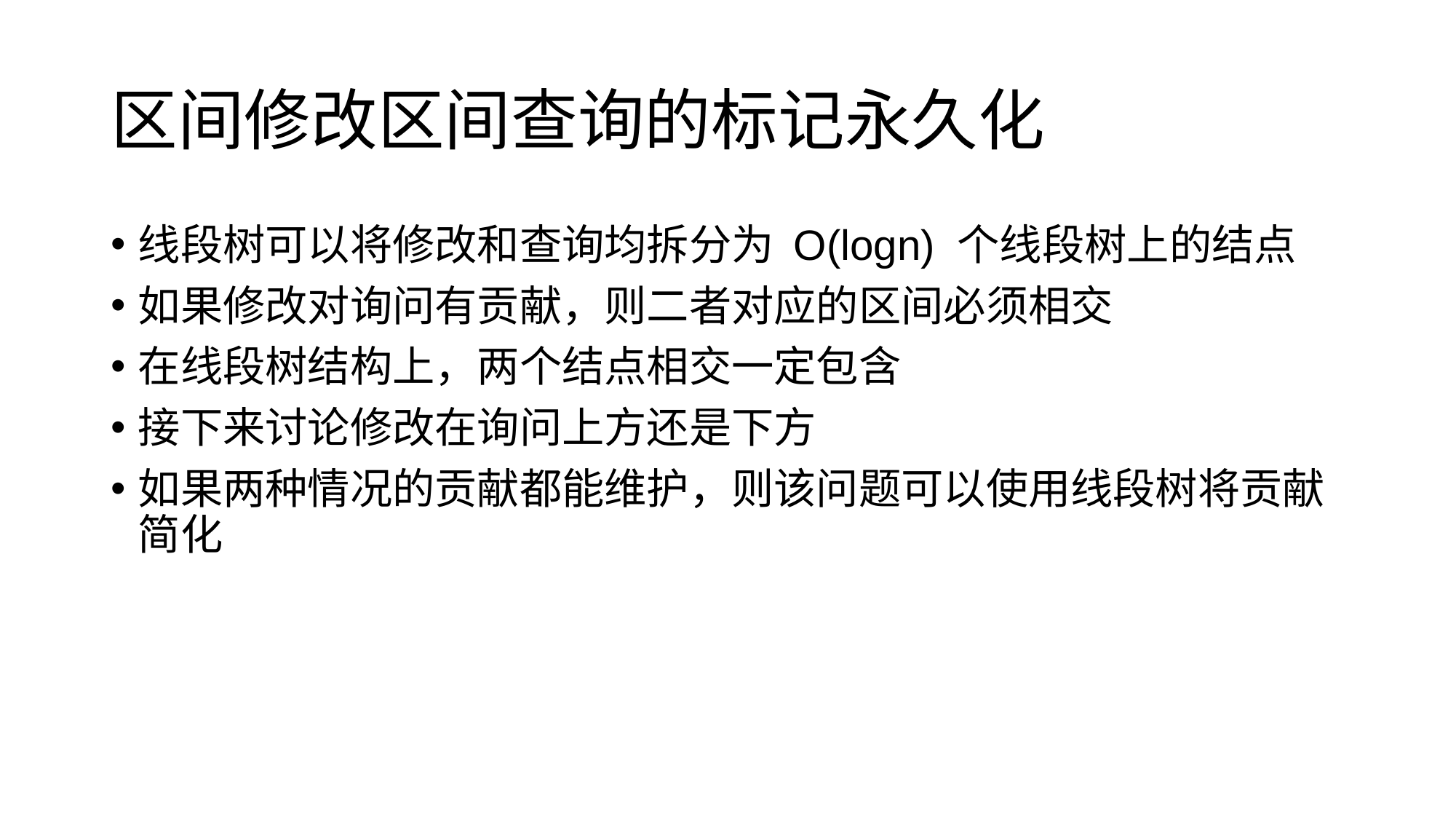

# 区间修改区间查询的标记永久化
线段树可以将修改和查询均拆分为 O(logn) 个线段树上的结点
如果修改对询问有贡献，则二者对应的区间必须相交
在线段树结构上，两个结点相交一定包含
接下来讨论修改在询问上方还是下方
如果两种情况的贡献都能维护，则该问题可以使用线段树将贡献简化